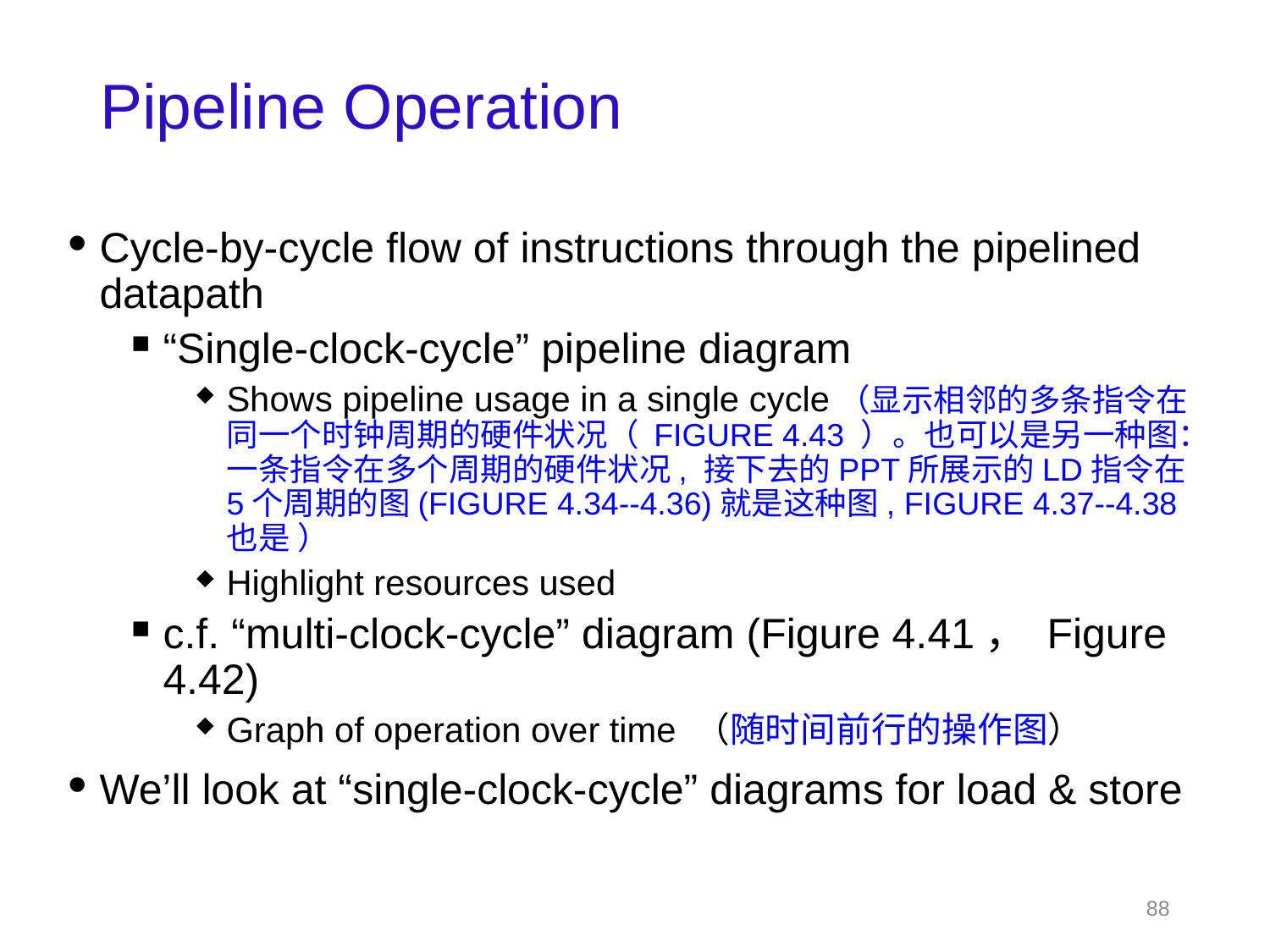

# Pipeline Operation
Cycle-by-cycle flow of instructions through the pipelined datapath
“Single-clock-cycle” pipeline diagram
Shows pipeline usage in a single cycle（显示相邻的多条指令在同一个时钟周期的硬件状况（ FIGURE 4.43 ）。也可以是另一种图：一条指令在多个周期的硬件状况, 接下去的PPT所展示的LD指令在5个周期的图(FIGURE 4.34--4.36)就是这种图, FIGURE 4.37--4.38也是 ）
Highlight resources used
c.f. “multi-clock-cycle” diagram (Figure 4.41， Figure 4.42)
Graph of operation over time （随时间前行的操作图）
We’ll look at “single-clock-cycle” diagrams for load & store
88